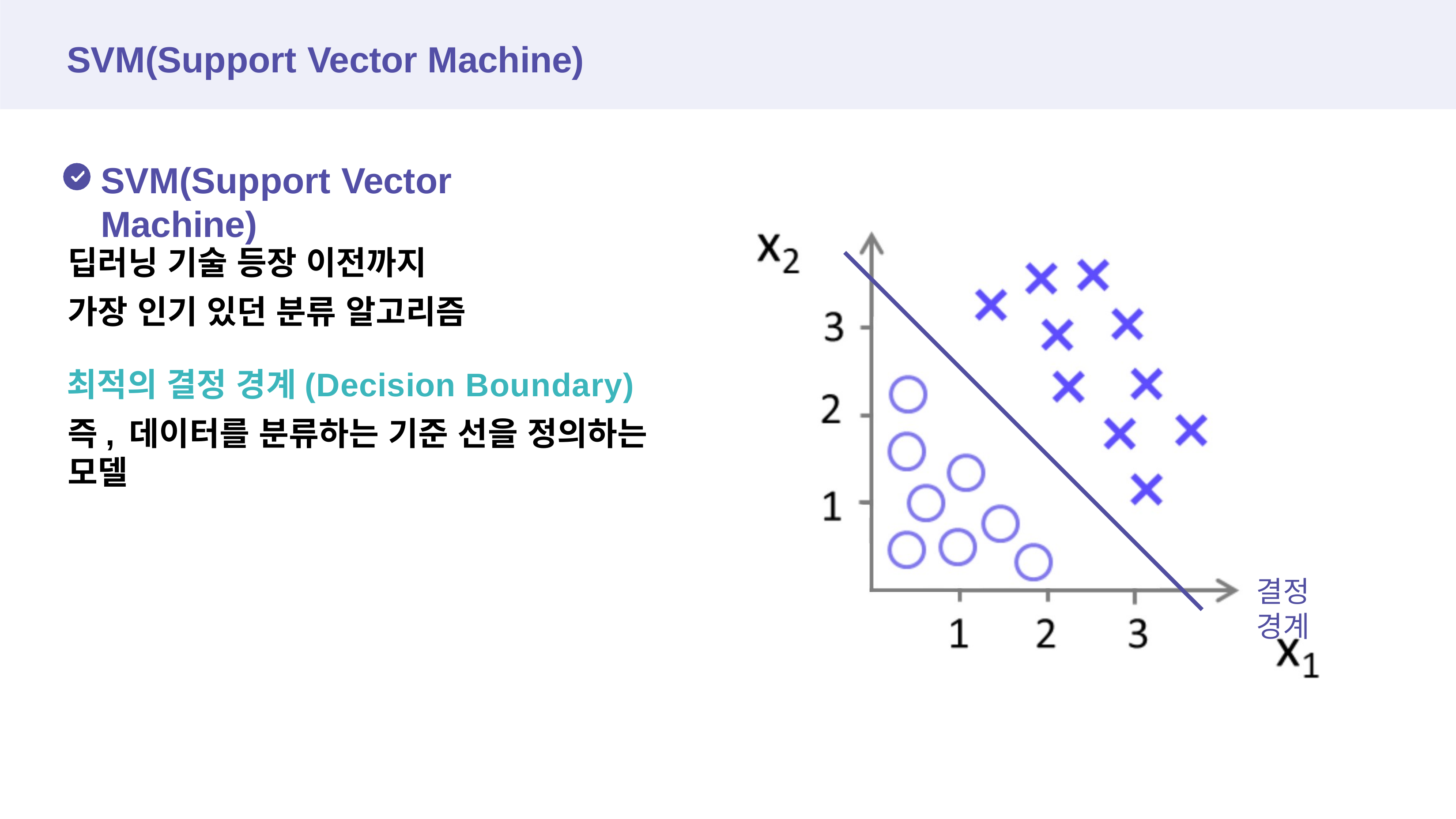

# SVM(Support Vector Machine)

딥러닝 기술 등장 이전까지
가장 인기 있던 분류 알고리즘

최적의 결정 경계(Decision Boundary)
즉, 데이터를 분류하는 기준 선을 정의하는 모델
SVM(Support Vector Machine)

결정 경계